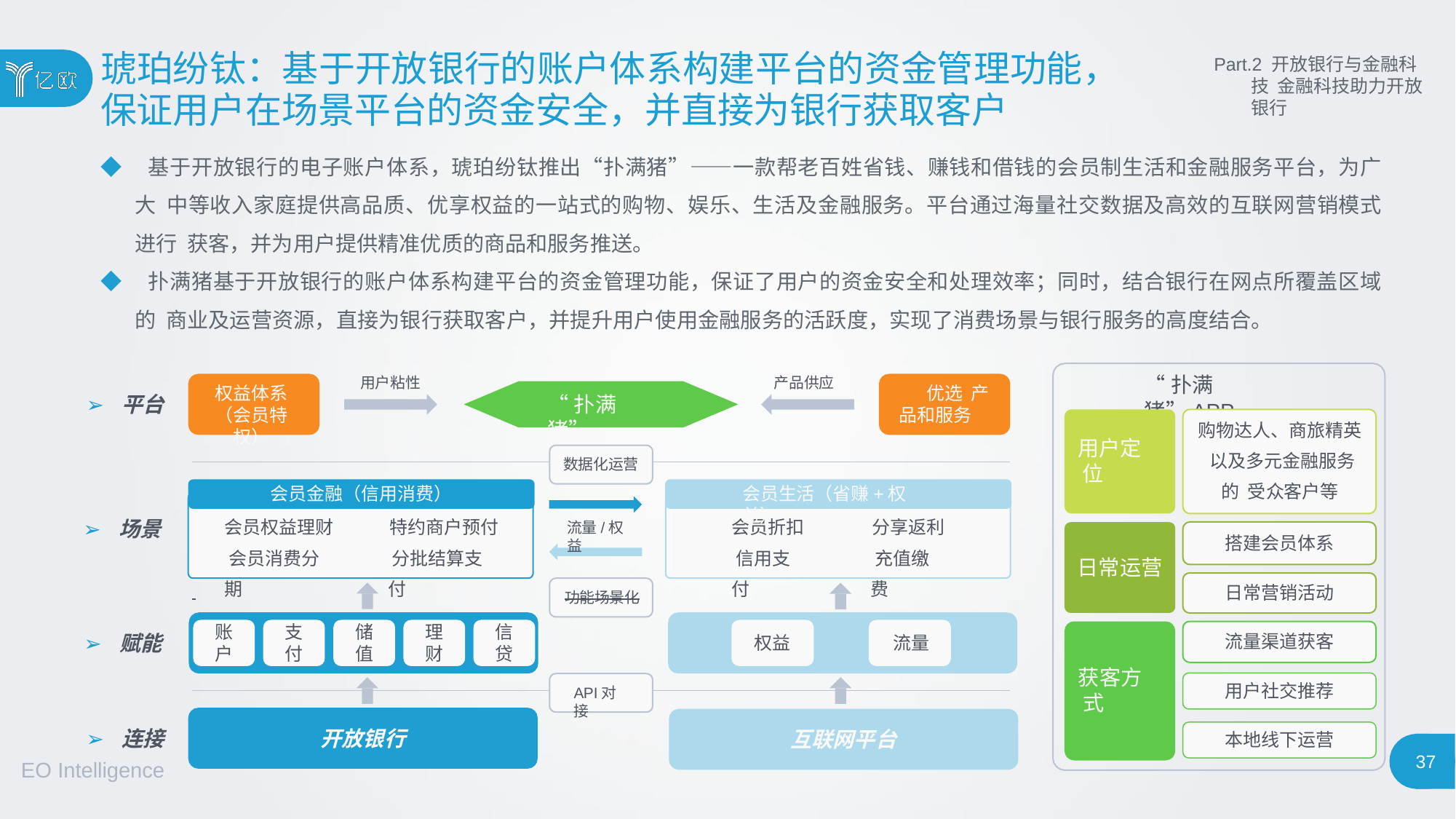

# 琥珀纷钛：基于开放银行的账户体系构建平台的资金管理功能，
保证用户在场景平台的资金安全，并直接为银行获取客户
Part.2 开放银行与金融科技  金融科技助力开放银行

◆ 基于开放银行的电子账户体系，琥珀纷钛推出“扑满猪”——一款帮老百姓省钱、赚钱和借钱的会员制生活和金融服务平台，为广大  中等收入家庭提供高品质、优享权益的一站式的购物、娱乐、生活及金融服务。平台通过海量社交数据及高效的互联网营销模式进行  获客，并为用户提供精准优质的商品和服务推送。
◆ 扑满猪基于开放银行的账户体系构建平台的资金管理功能，保证了用户的资金安全和处理效率；同时，结合银行在网点所覆盖区域的  商业及运营资源，直接为银行获取客户，并提升用户使用金融服务的活跃度，实现了消费场景与银行服务的高度结合。

“扑满猪”APP
用户粘性
产品供应

权益体系
（会员特权）
优选  产品和服务
“扑满猪”
➢	平台

购物达人、商旅精英  以及多元金融服务的  受众客户等
用户定  位

数据化运营

会员金融（信用消费）
会员生活（省赚+权益）

会员权益理财  会员消费分期
特约商户预付  分批结算支付
会员折扣  信用支付
分享返利  充值缴费
➢	场景
流量/权益

搭建会员体系

日常运营

日常营销活动

 	功能场景化

账
户
支
付
储
值
理
财
信
贷

➢	赋能
流量渠道获客
权益	流量
获客方  式

用户社交推荐
API对接

➢	连接
开放银行
互联网平台
本地线下运营
37
EO Intelligence